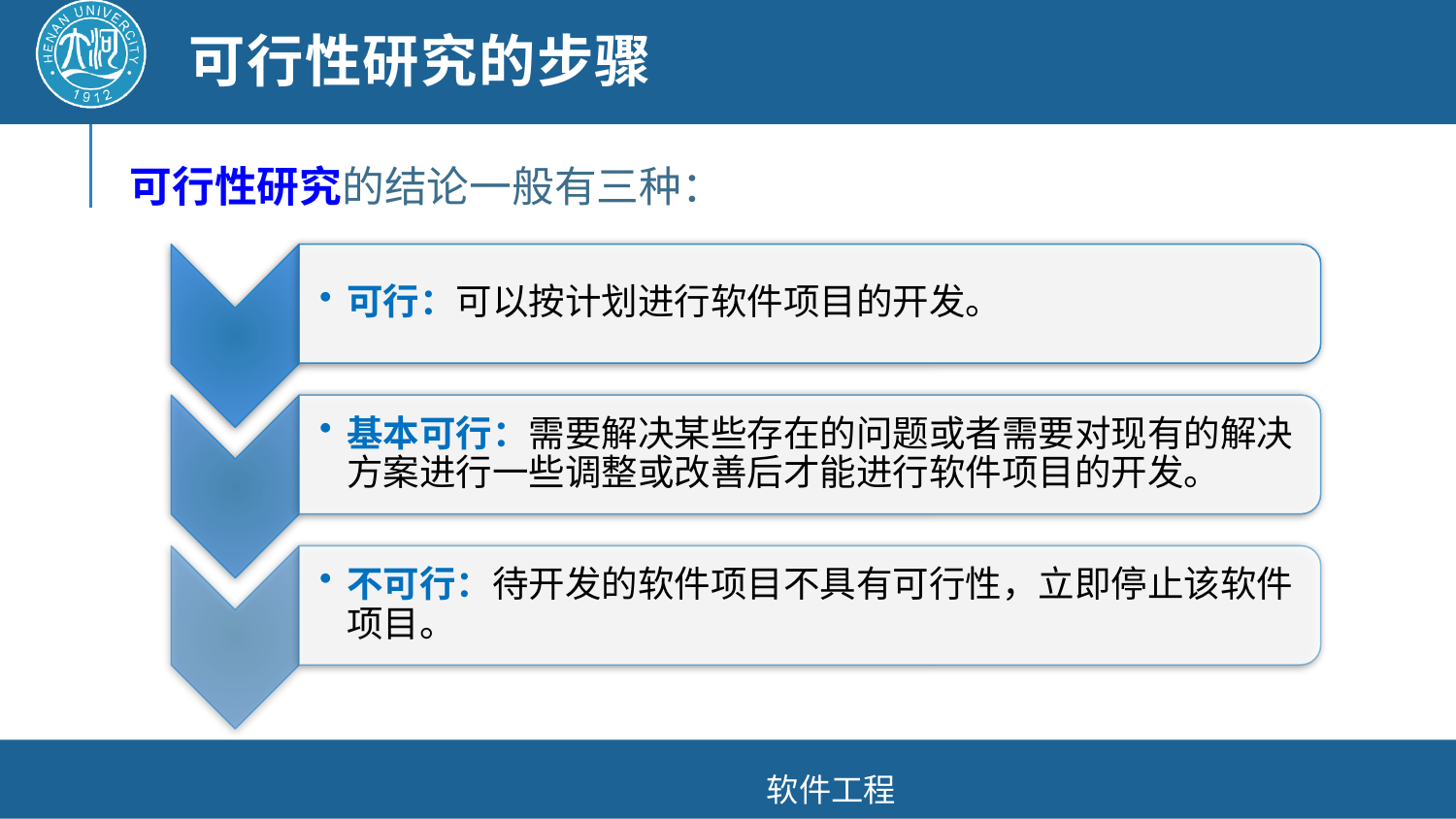

# 可行性研究的步骤
可行性研究的结论一般有三种：

可行：可以按计划进行软件项目的开发。

基本可行：需要解决某些存在的问题或者需要对现有的解决方案进行一些调整或改善后才能进行软件项目的开发。

不可行：待开发的软件项目不具有可行性，立即停止该软件项目。

软件工程
33